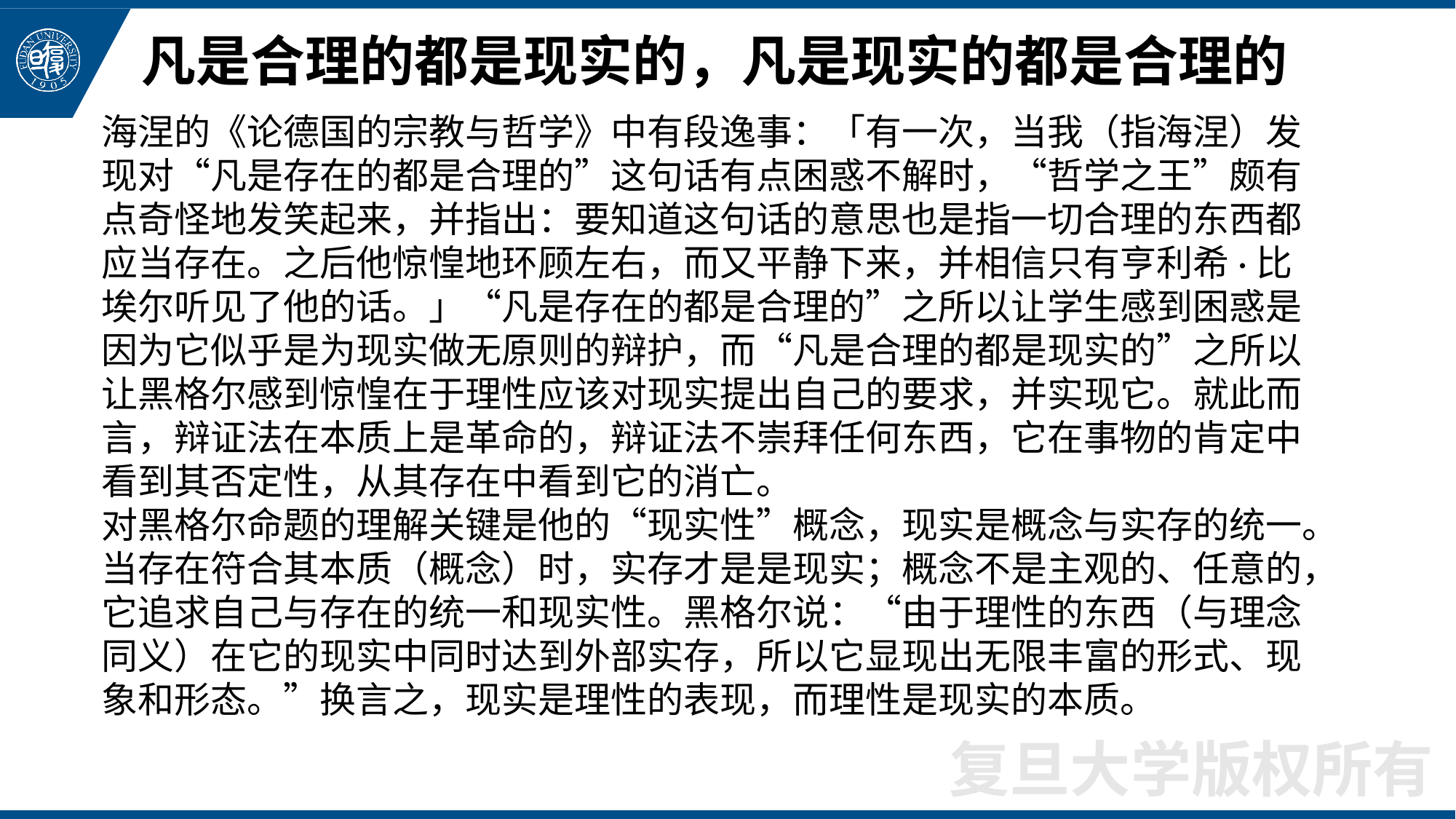

# 凡是合理的都是现实的，凡是现实的都是合理的
海涅的《论德国的宗教与哲学》中有段逸事：「有一次，当我（指海涅）发现对“凡是存在的都是合理的”这句话有点困惑不解时，“哲学之王”颇有点奇怪地发笑起来，并指出：要知道这句话的意思也是指一切合理的东西都应当存在。之后他惊惶地环顾左右，而又平静下来，并相信只有亨利希·比埃尔听见了他的话。」“凡是存在的都是合理的”之所以让学生感到困惑是因为它似乎是为现实做无原则的辩护，而“凡是合理的都是现实的”之所以让黑格尔感到惊惶在于理性应该对现实提出自己的要求，并实现它。就此而言，辩证法在本质上是革命的，辩证法不崇拜任何东西，它在事物的肯定中看到其否定性，从其存在中看到它的消亡。
对黑格尔命题的理解关键是他的“现实性”概念，现实是概念与实存的统一。当存在符合其本质（概念）时，实存才是是现实；概念不是主观的、任意的，它追求自己与存在的统一和现实性。黑格尔说：“由于理性的东西（与理念同义）在它的现实中同时达到外部实存，所以它显现出无限丰富的形式、现象和形态。”换言之，现实是理性的表现，而理性是现实的本质。